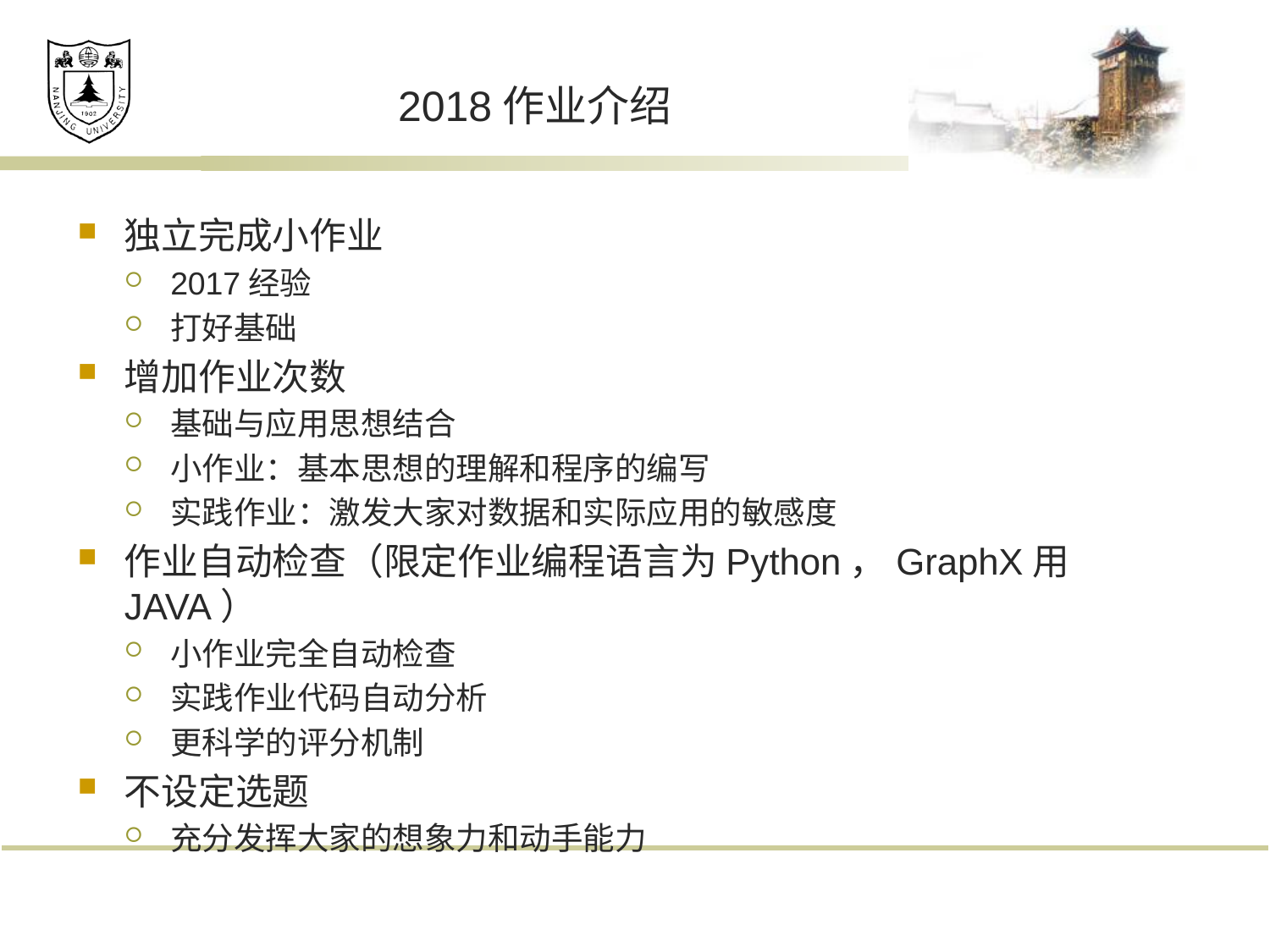

# 2018作业介绍
独立完成小作业
2017经验
打好基础
增加作业次数
基础与应用思想结合
小作业：基本思想的理解和程序的编写
实践作业：激发大家对数据和实际应用的敏感度
作业自动检查（限定作业编程语言为Python，GraphX用JAVA）
小作业完全自动检查
实践作业代码自动分析
更科学的评分机制
不设定选题
充分发挥大家的想象力和动手能力